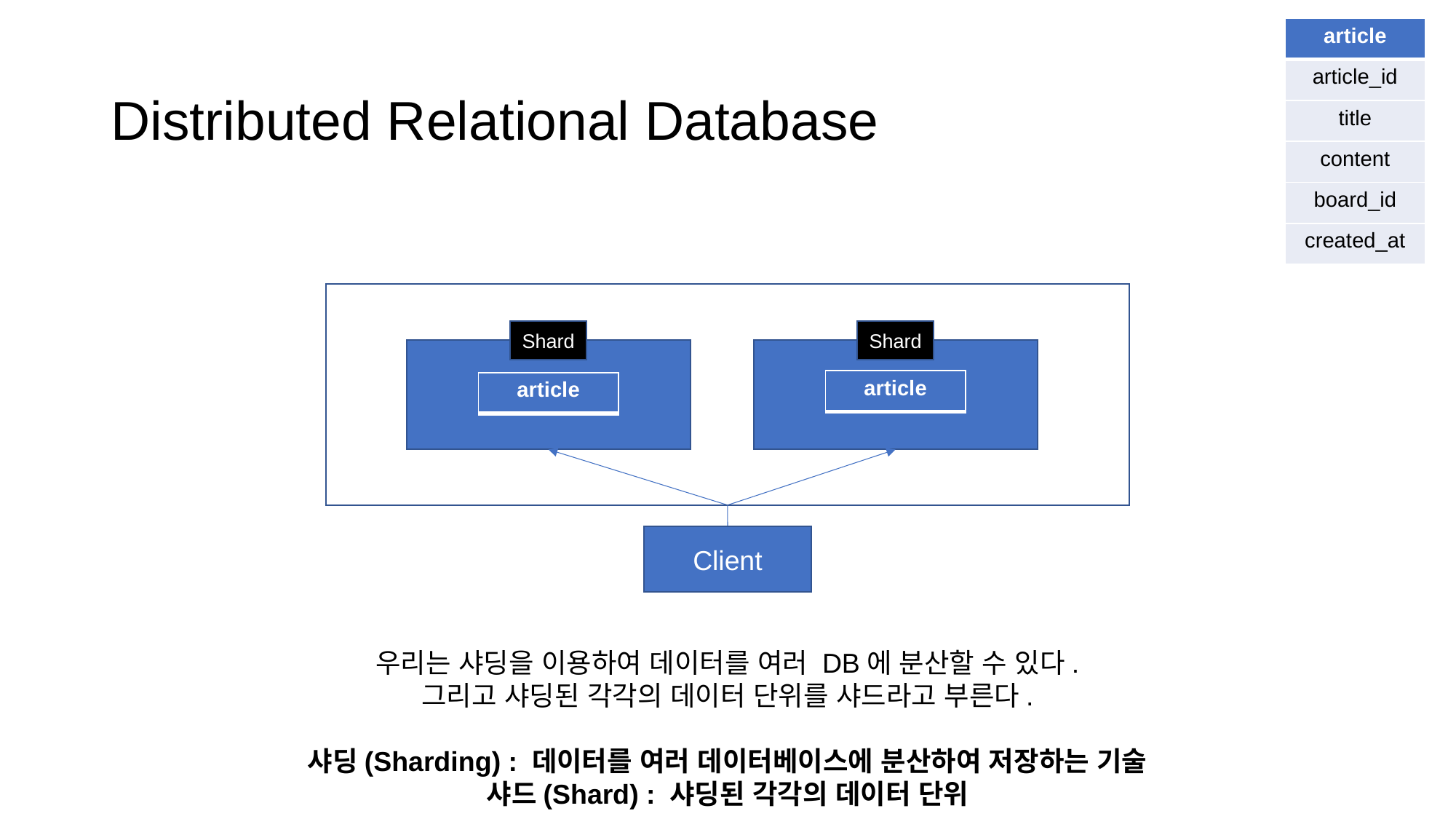

| article |
| --- |
| article\_id |
| title |
| content |
| board\_id |
| created\_at |
# Distributed Relational Database

Shard
Shard

| article |
| --- |
| article |
| --- |
Client
우리는 샤딩을 이용하여 데이터를 여러 DB에 분산할 수 있다.
그리고 샤딩된 각각의 데이터 단위를 샤드라고 부른다.

샤딩(Sharding) : 데이터를 여러 데이터베이스에 분산하여 저장하는 기술
샤드(Shard) : 샤딩된 각각의 데이터 단위